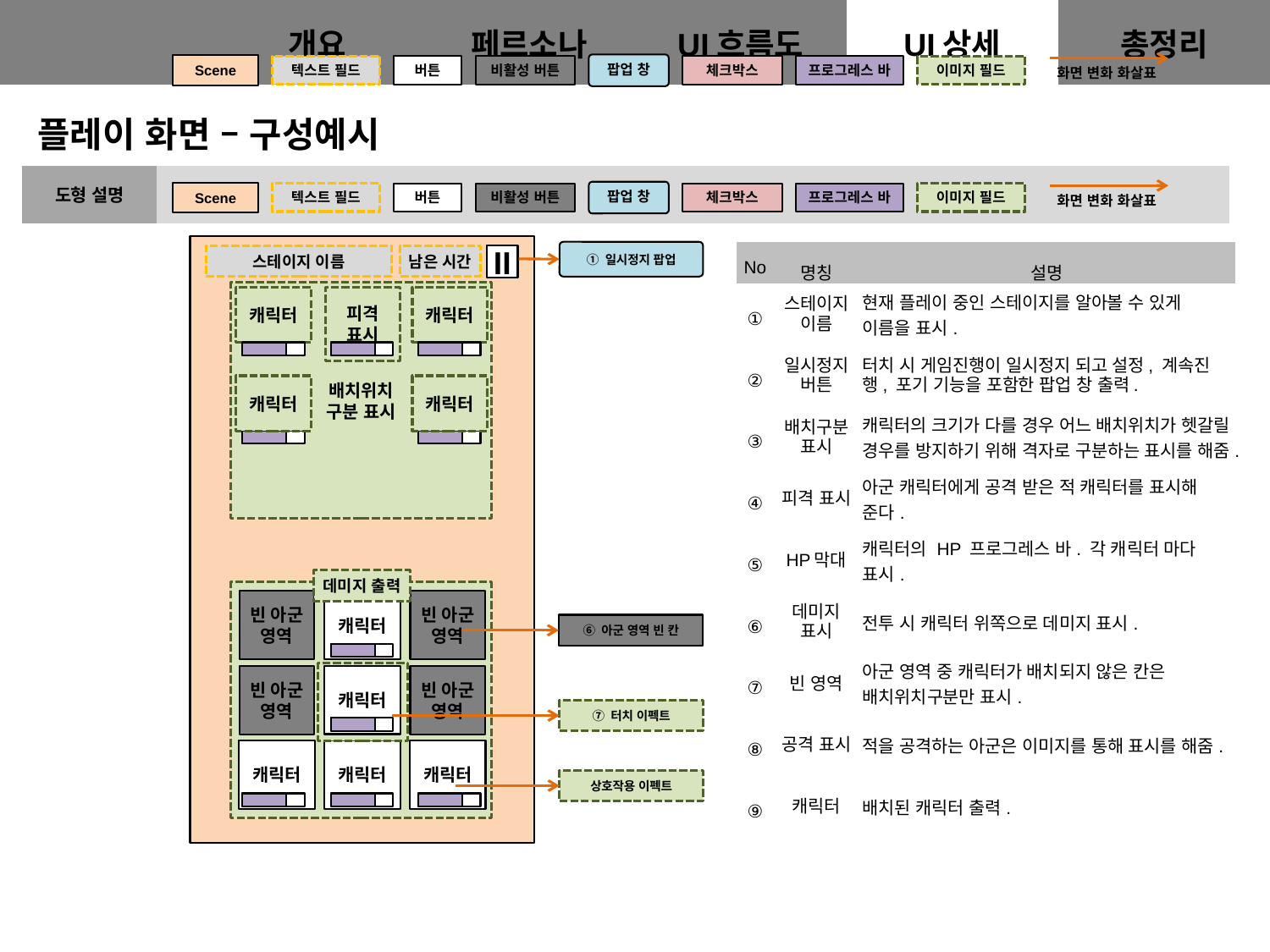

팝업 창
Scene
비활성 버튼
텍스트 필드
버튼
체크박스
프로그레스 바
이미지 필드
화면 변화 화살표
플레이 화면 – 구성예시

| No | 명칭 | 설명 |
| --- | --- | --- |
| ① | 스테이지 이름 | 현재 플레이 중인 스테이지를 알아볼 수 있게 이름을 표시. |
| ② | 일시정지 버튼 | 터치 시 게임진행이 일시정지 되고 설정, 계속진행, 포기 기능을 포함한 팝업 창 출력. |
| ③ | 배치구분 표시 | 캐릭터의 크기가 다를 경우 어느 배치위치가 헷갈릴 경우를 방지하기 위해 격자로 구분하는 표시를 해줌. |
| ④ | 피격 표시 | 아군 캐릭터에게 공격 받은 적 캐릭터를 표시해 준다. |
| ⑤ | HP막대 | 캐릭터의 HP 프로그레스 바. 각 캐릭터 마다 표시. |
| ⑥ | 데미지 표시 | 전투 시 캐릭터 위쪽으로 데미지 표시. |
| ⑦ | 빈 영역 | 아군 영역 중 캐릭터가 배치되지 않은 칸은 배치위치구분만 표시. |
| ⑧ | 공격 표시 | 적을 공격하는 아군은 이미지를 통해 표시를 해줌. |
| ⑨ | 캐릭터 | 배치된 캐릭터 출력. |
① 일시정지 팝업
스테이지 이름
남은 시간
II
배치위치
구분 표시
캐릭터
피격
표시
캐릭터

캐릭터
캐릭터

데미지 출력
적 배치영역
빈 아군 영역
빈 아군 영역
캐릭터
⑥ 아군 영역 빈 칸

이미지 필드
빈 아군 영역
빈 아군 영역
캐릭터
⑦ 터치 이펙트

캐릭터
캐릭터
캐릭터
상호작용 이펙트